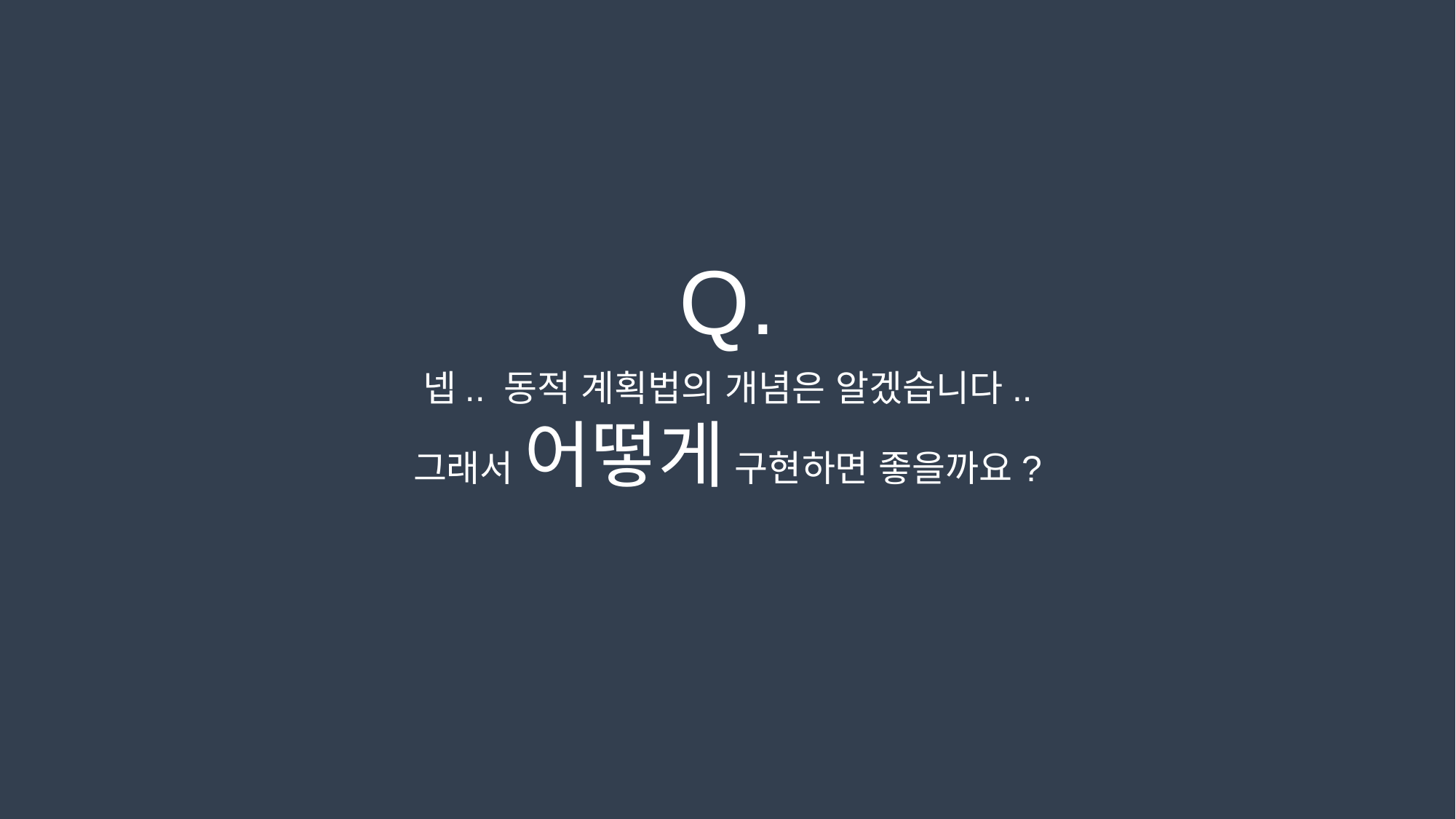

Q.
넵.. 동적 계획법의 개념은 알겠습니다..
그래서 어떻게 구현하면 좋을까요?